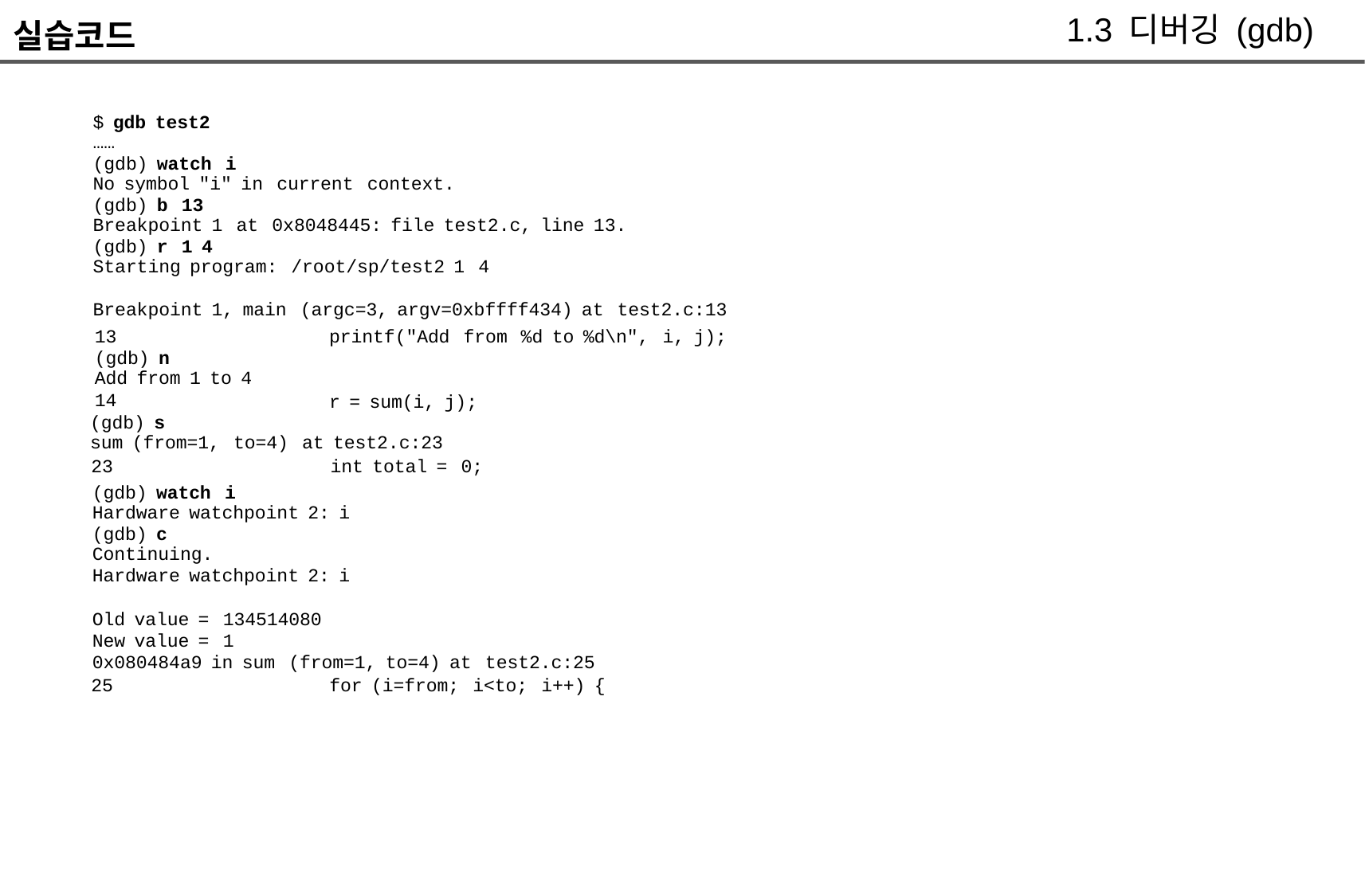

1.3 디버깅 (gdb)
실습코드

	$  gdb  test2
	……
	(gdb)  watch   i
	No  symbol  "i"  in   current   context.
	(gdb)  b   13
	Breakpoint  1   at   0x8048445:  file  test2.c,  line  13.
	(gdb)  r   1  4
	Starting  program:   /root/sp/test2  1   4

	Breakpoint  1,  main   (argc=3,  argv=0xbffff434)  at   test2.c:13

13
(gdb)  n
Add  from  1  to  4
14
printf("Add   from   %d  to  %d\n",   i,  j);

r  =  sum(i,  j);
(gdb)  s
sum  (from=1,   to=4)   at  test2.c:23
23
int  total  =   0;
(gdb)  watch   i
Hardware  watchpoint  2:  i
(gdb)  c
Continuing.
Hardware  watchpoint  2:  i

Old  value  =   134514080
New  value  =   1
0x080484a9  in  sum   (from=1,  to=4)  at   test2.c:25
25
for  (i=from;   i<to;   i++)  {